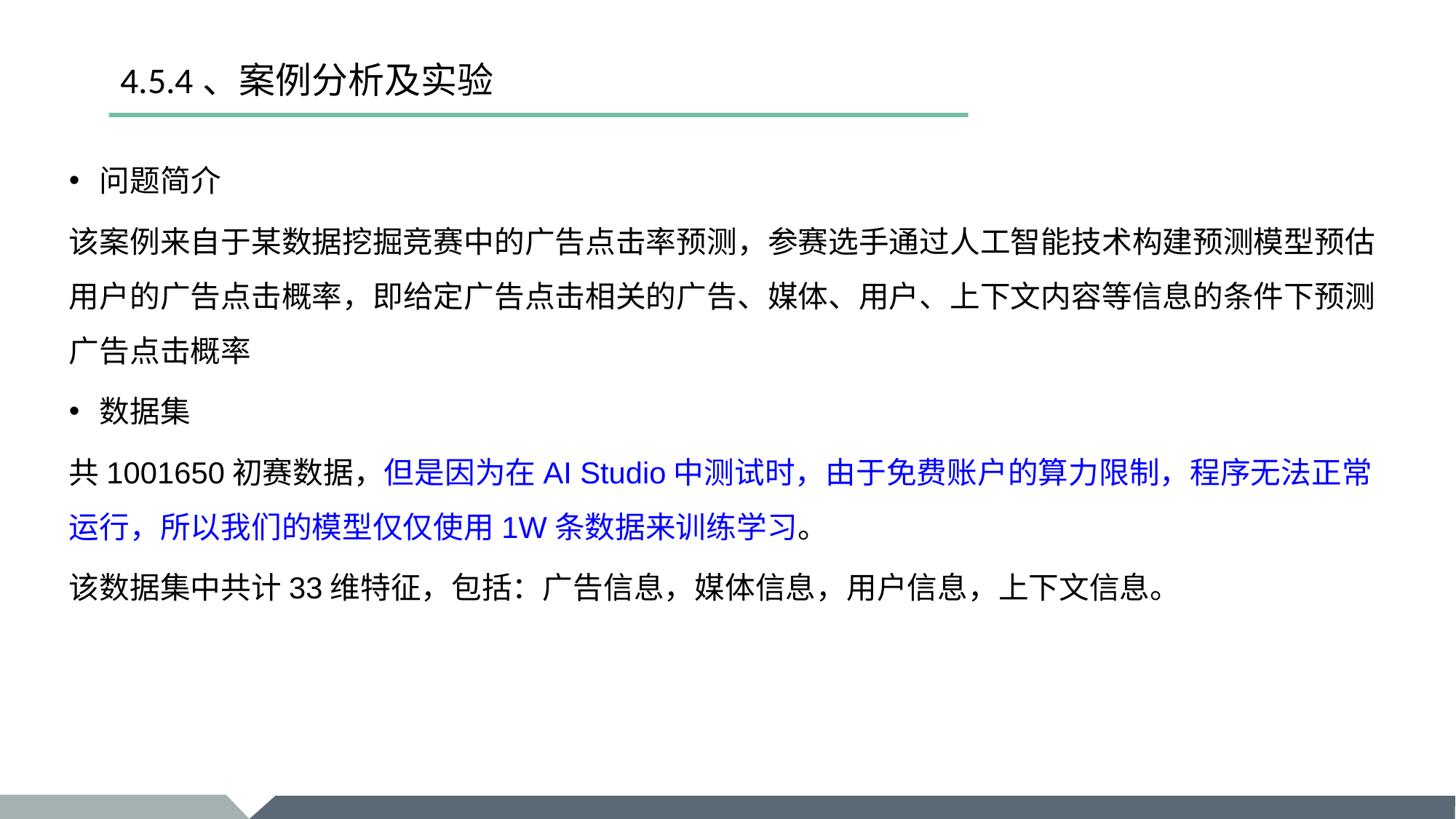

# 4.5.4、案例分析及实验
问题简介
该案例来自于某数据挖掘竞赛中的广告点击率预测，参赛选手通过人工智能技术构建预测模型预估用户的广告点击概率，即给定广告点击相关的广告、媒体、用户、上下文内容等信息的条件下预测广告点击概率
数据集
共1001650初赛数据，但是因为在AI Studio中测试时，由于免费账户的算力限制，程序无法正常运行，所以我们的模型仅仅使用1W条数据来训练学习。
该数据集中共计33维特征，包括：广告信息，媒体信息，用户信息，上下文信息。